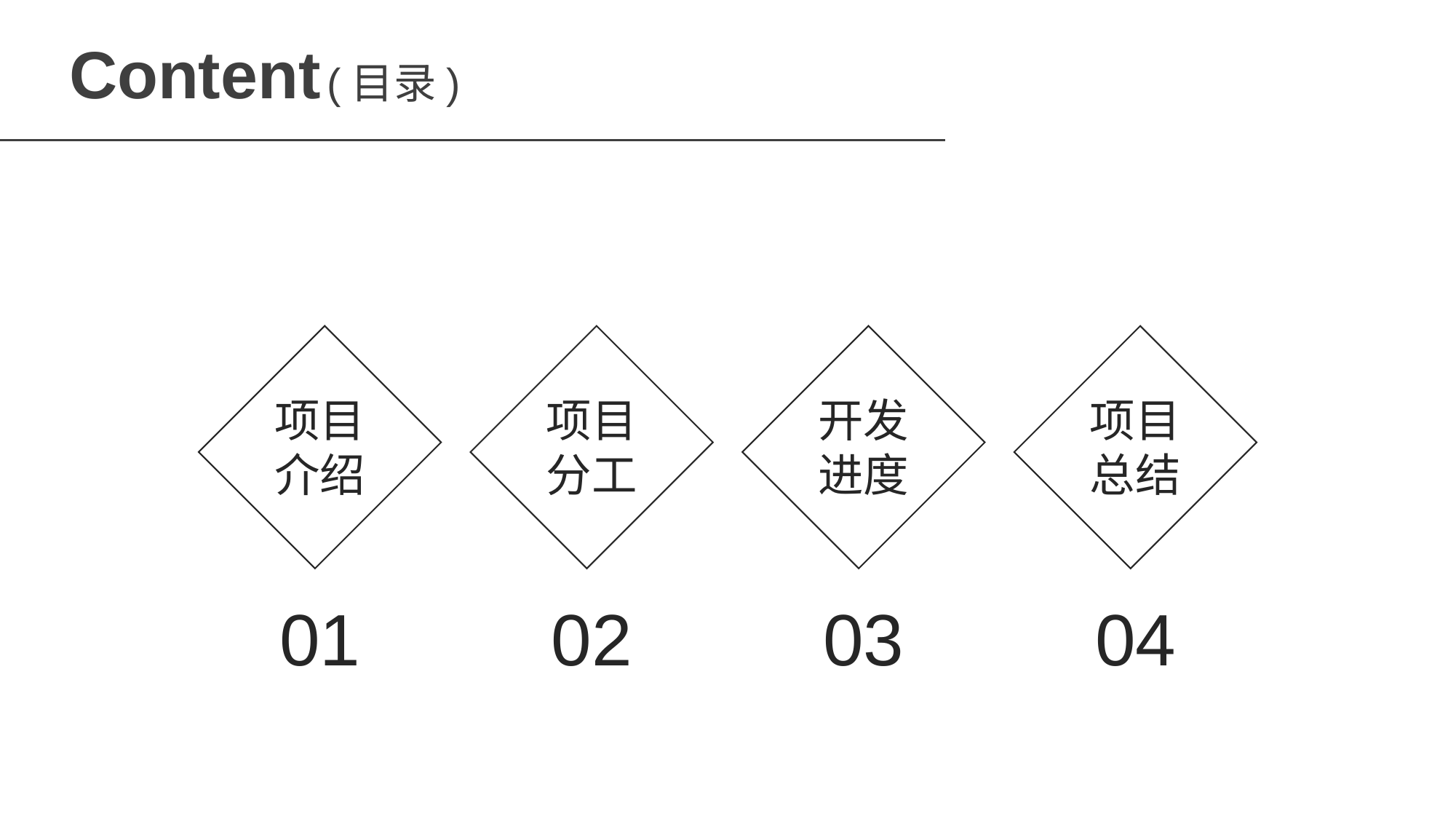

Content (目录)

项目
总结
项目
分工
开发
进度
项目
介绍
01
02
03
04